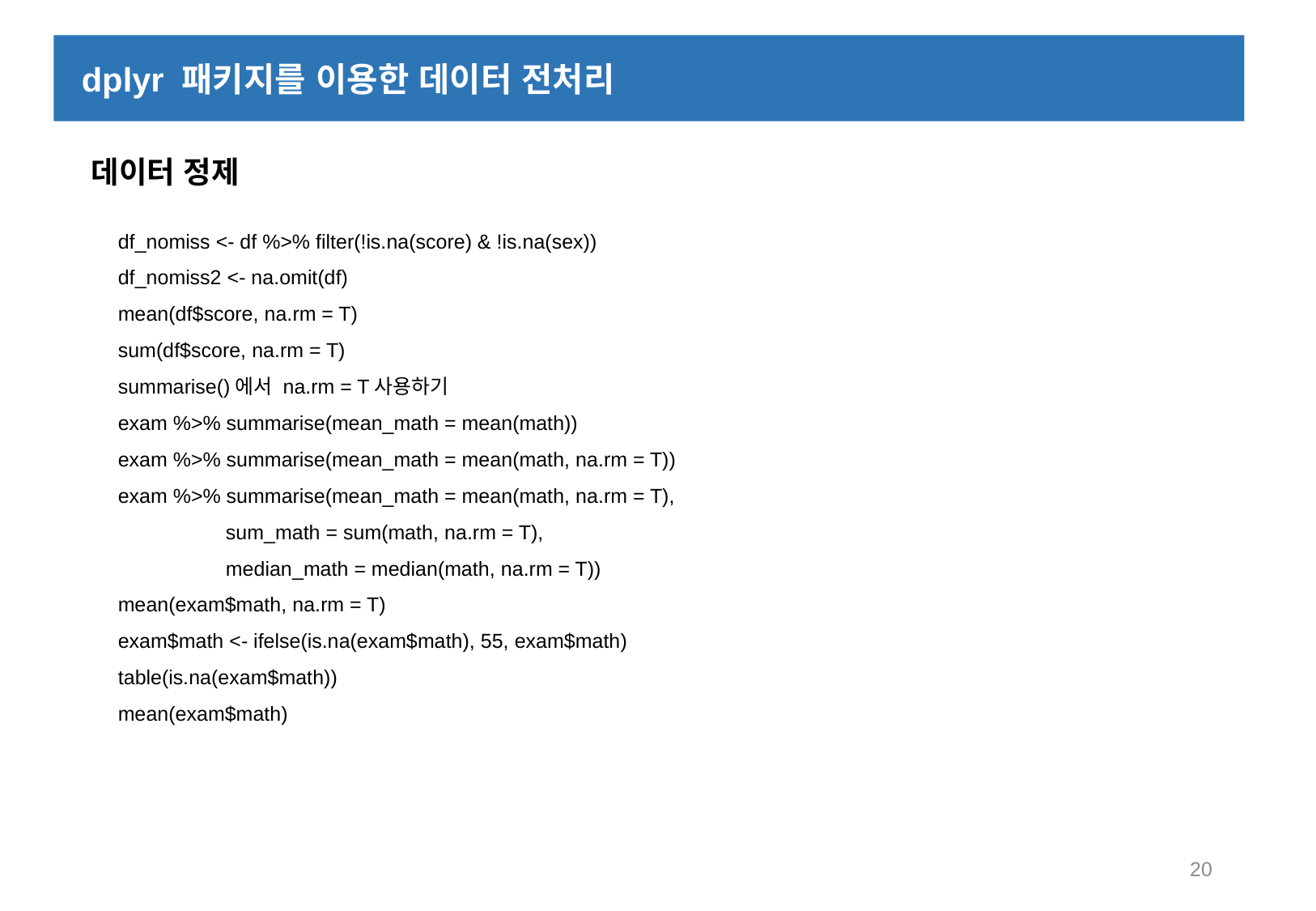

dplyr 패키지를 이용한 데이터 전처리

 데이터 정제
df_nomiss <- df %>% filter(!is.na(score) & !is.na(sex))
df_nomiss2 <- na.omit(df)
mean(df$score, na.rm = T)
sum(df$score, na.rm = T)
summarise()에서 na.rm = T사용하기
exam %>% summarise(mean_math = mean(math))
exam %>% summarise(mean_math = mean(math, na.rm = T))
exam %>% summarise(mean_math = mean(math, na.rm = T),
                   sum_math = sum(math, na.rm = T),
                   median_math = median(math, na.rm = T))
mean(exam$math, na.rm = T)
exam$math <- ifelse(is.na(exam$math), 55, exam$math)
table(is.na(exam$math))
mean(exam$math)

20